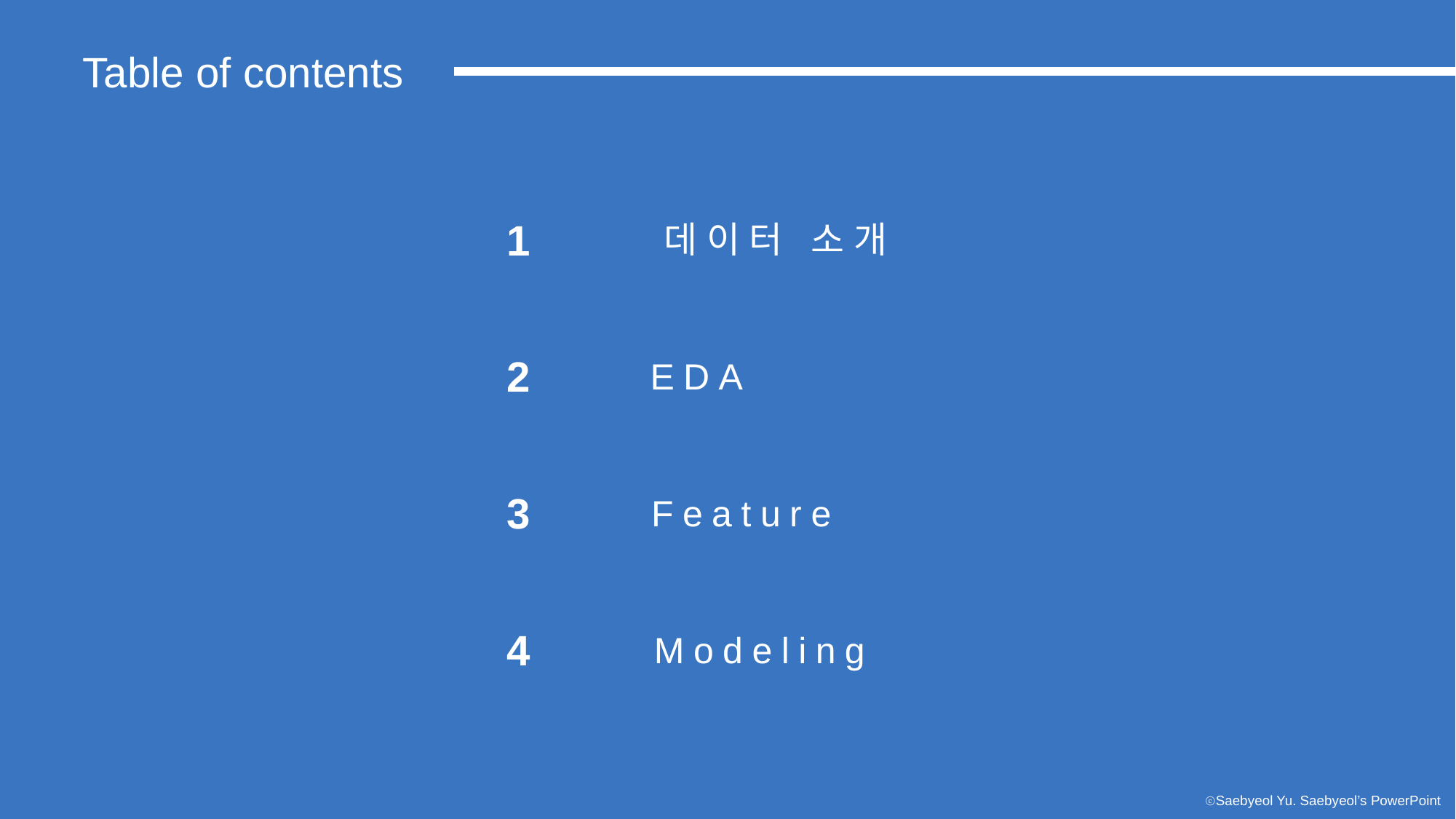

Table of contents
1
데이터 소개
2
EDA
3
Feature
4
Modeling